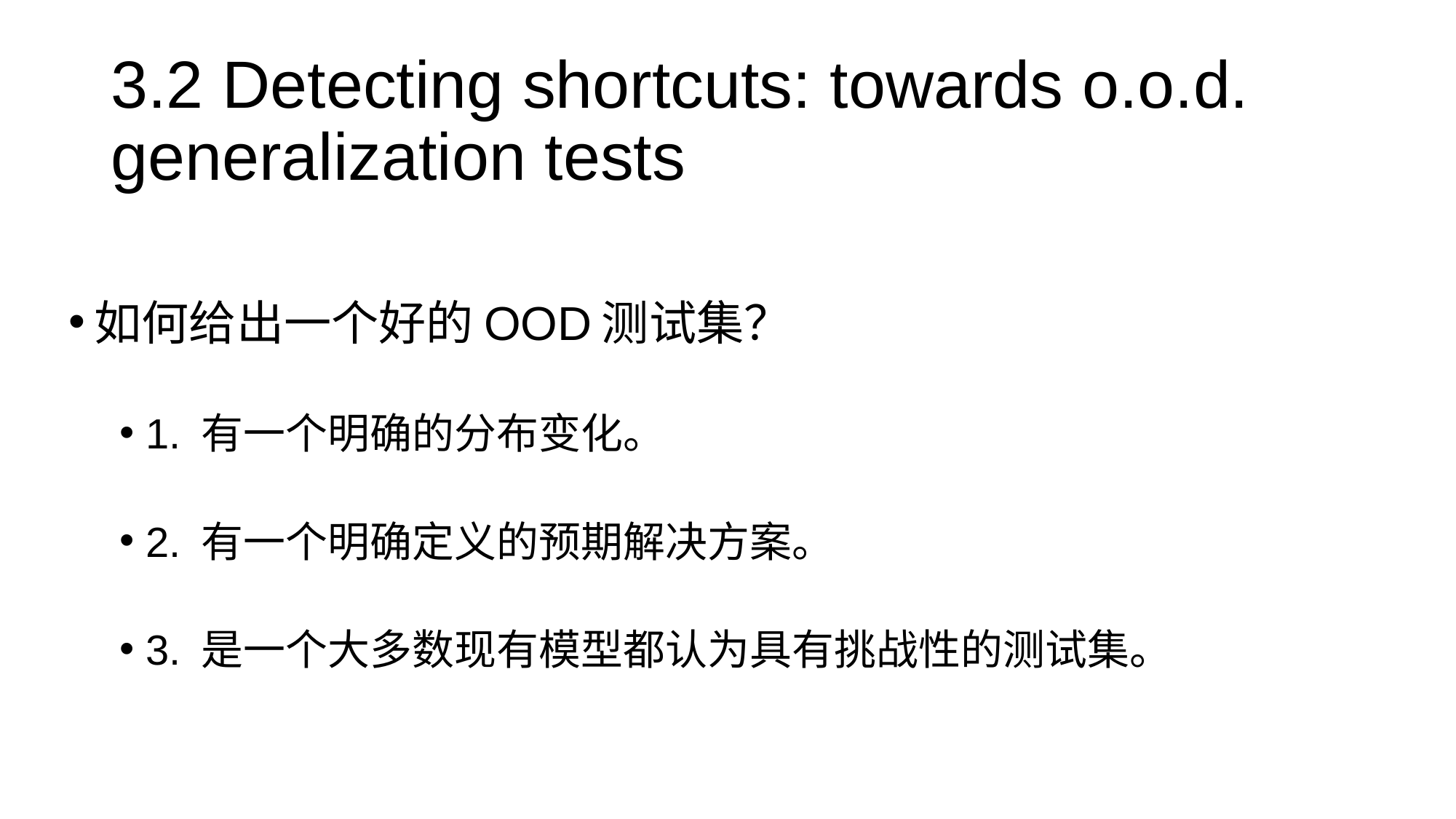

# 3.2 Detecting shortcuts: towards o.o.d. generalization tests
如何给出一个好的OOD测试集？
1. 有一个明确的分布变化。
2. 有一个明确定义的预期解决方案。
3. 是一个大多数现有模型都认为具有挑战性的测试集。